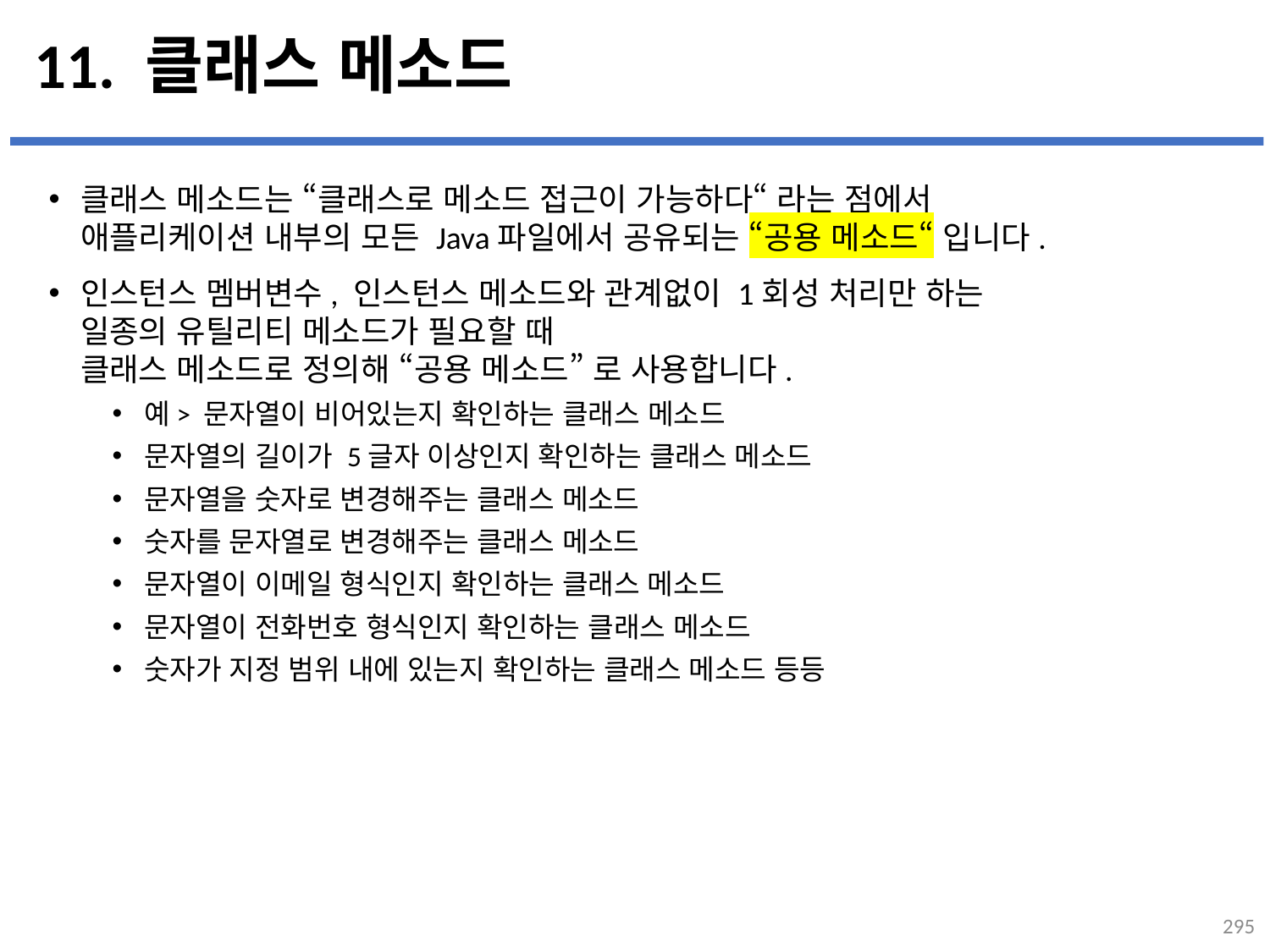

# 11. 클래스 메소드
클래스 메소드는 “클래스로 메소드 접근이 가능하다“ 라는 점에서
애플리케이션 내부의 모든 Java파일에서 공유되는 “공용 메소드“ 입니다.
인스턴스 멤버변수, 인스턴스 메소드와 관계없이 1회성 처리만 하는
일종의 유틸리티 메소드가 필요할 때
클래스 메소드로 정의해 “공용 메소드” 로 사용합니다.
예> 문자열이 비어있는지 확인하는 클래스 메소드
문자열의 길이가 5글자 이상인지 확인하는 클래스 메소드
문자열을 숫자로 변경해주는 클래스 메소드
숫자를 문자열로 변경해주는 클래스 메소드
문자열이 이메일 형식인지 확인하는 클래스 메소드
문자열이 전화번호 형식인지 확인하는 클래스 메소드
숫자가 지정 범위 내에 있는지 확인하는 클래스 메소드 등등
...

설명
295